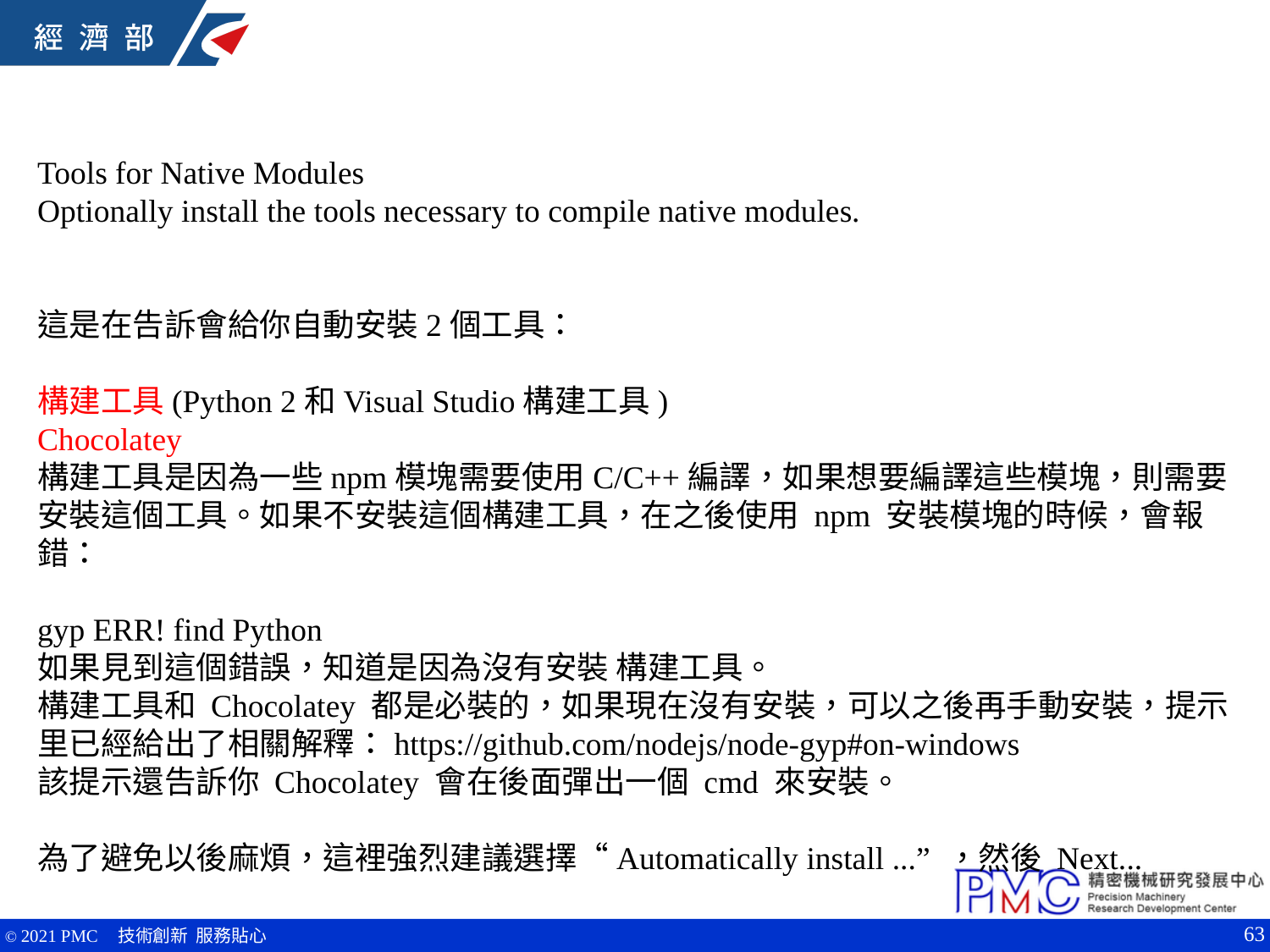

Tools for Native Modules
Optionally install the tools necessary to compile native modules.

這是在告訴會給你自動安裝2個工具：

構建工具(Python 2和Visual Studio構建工具)
Chocolatey
構建工具是因為一些npm模塊需要使用C/C++編譯，如果想要編譯這些模塊，則需要安裝這個工具。如果不安裝這個構建工具，在之後使用 npm 安裝模塊的時候，會報錯：

gyp ERR! find Python
如果見到這個錯誤，知道是因為沒有安裝 構建工具。
構建工具和 Chocolatey 都是必裝的，如果現在沒有安裝，可以之後再手動安裝，提示里已經給出了相關解釋：https://github.com/nodejs/node-gyp#on-windows
該提示還告訴你 Chocolatey 會在後面彈出一個 cmd 來安裝。

為了避免以後麻煩，這裡強烈建議選擇“Automatically install ...” ，然後 Next...
63